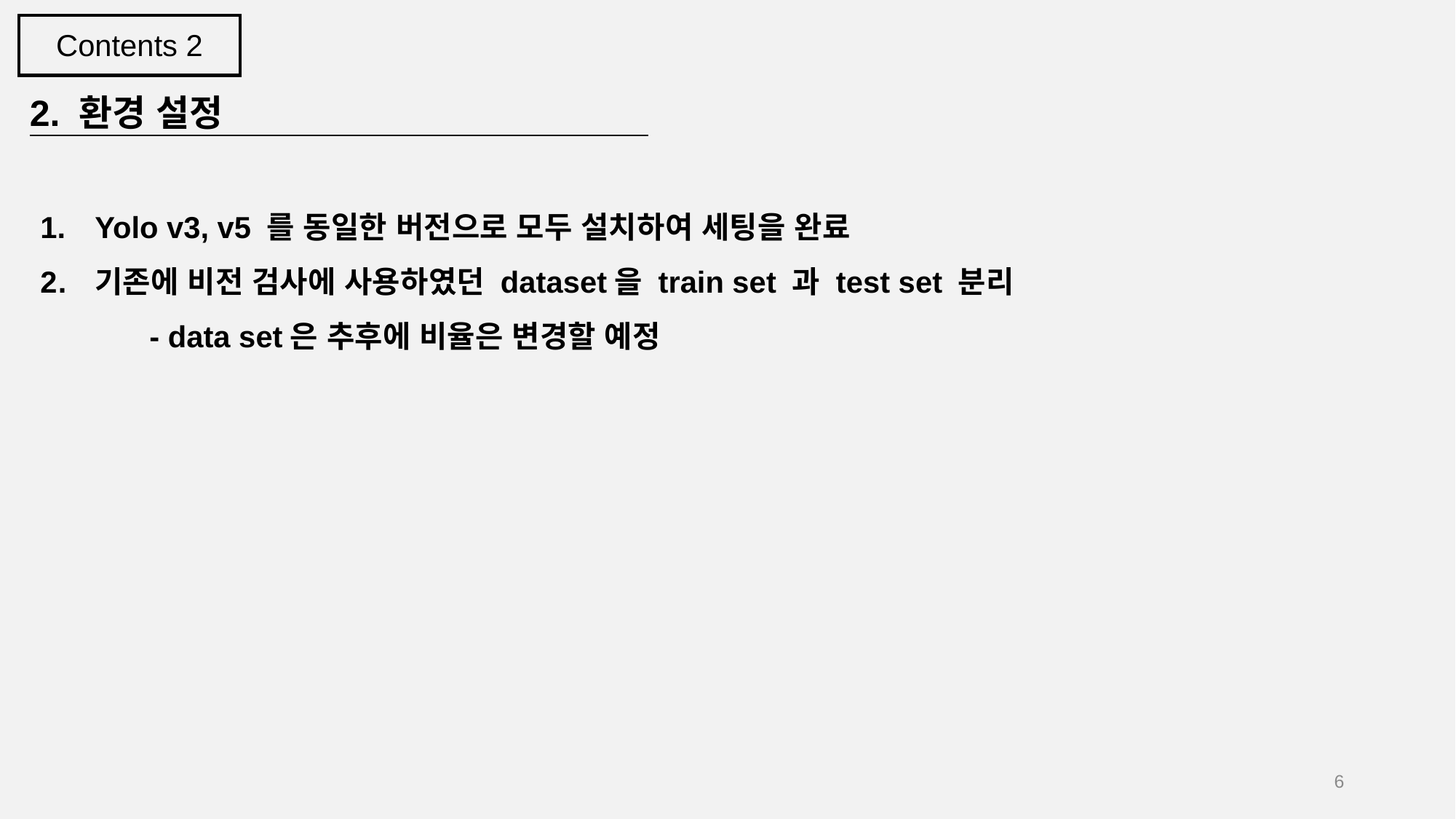

Contents 2
2. 환경 설정
Yolo v3, v5 를 동일한 버전으로 모두 설치하여 세팅을 완료
기존에 비전 검사에 사용하였던 dataset을 train set 과 test set 분리
	- data set은 추후에 비율은 변경할 예정

6